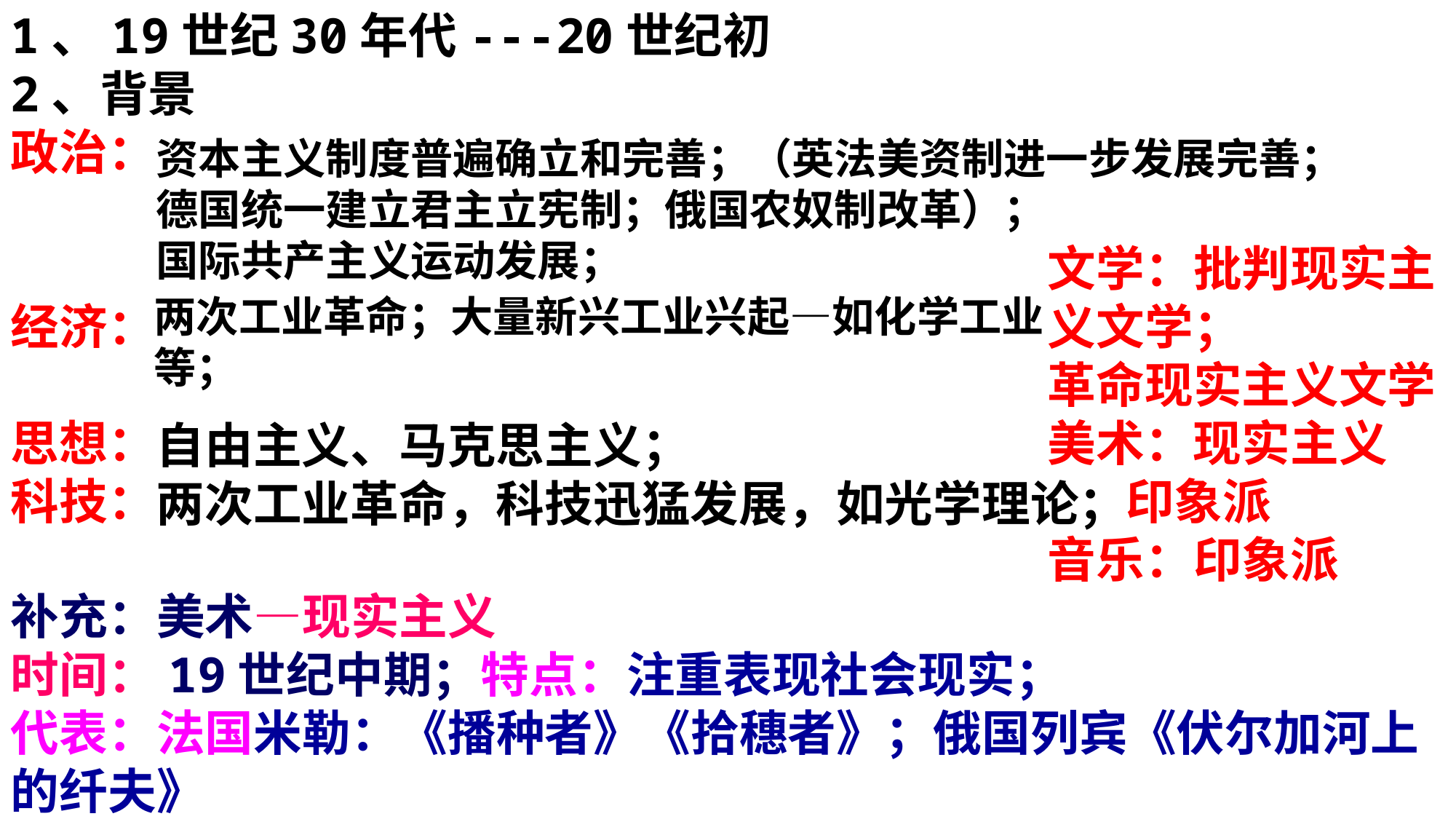

1、19世纪30年代---20世纪初
2、背景
政治：

经济：

思想：
科技：
资本主义制度普遍确立和完善；（英法美资制进一步发展完善；德国统一建立君主立宪制；俄国农奴制改革）；
国际共产主义运动发展；
文学：批判现实主义文学；
革命现实主义文学
美术：现实主义
      印象派
音乐：印象派

两次工业革命；大量新兴工业兴起—如化学工业等；
自由主义、马克思主义；
两次工业革命，科技迅猛发展，如光学理论；
补充：美术—现实主义
时间：19世纪中期；特点：注重表现社会现实；
代表：法国米勒：《播种者》《拾穗者》；俄国列宾《伏尔加河上的纤夫》